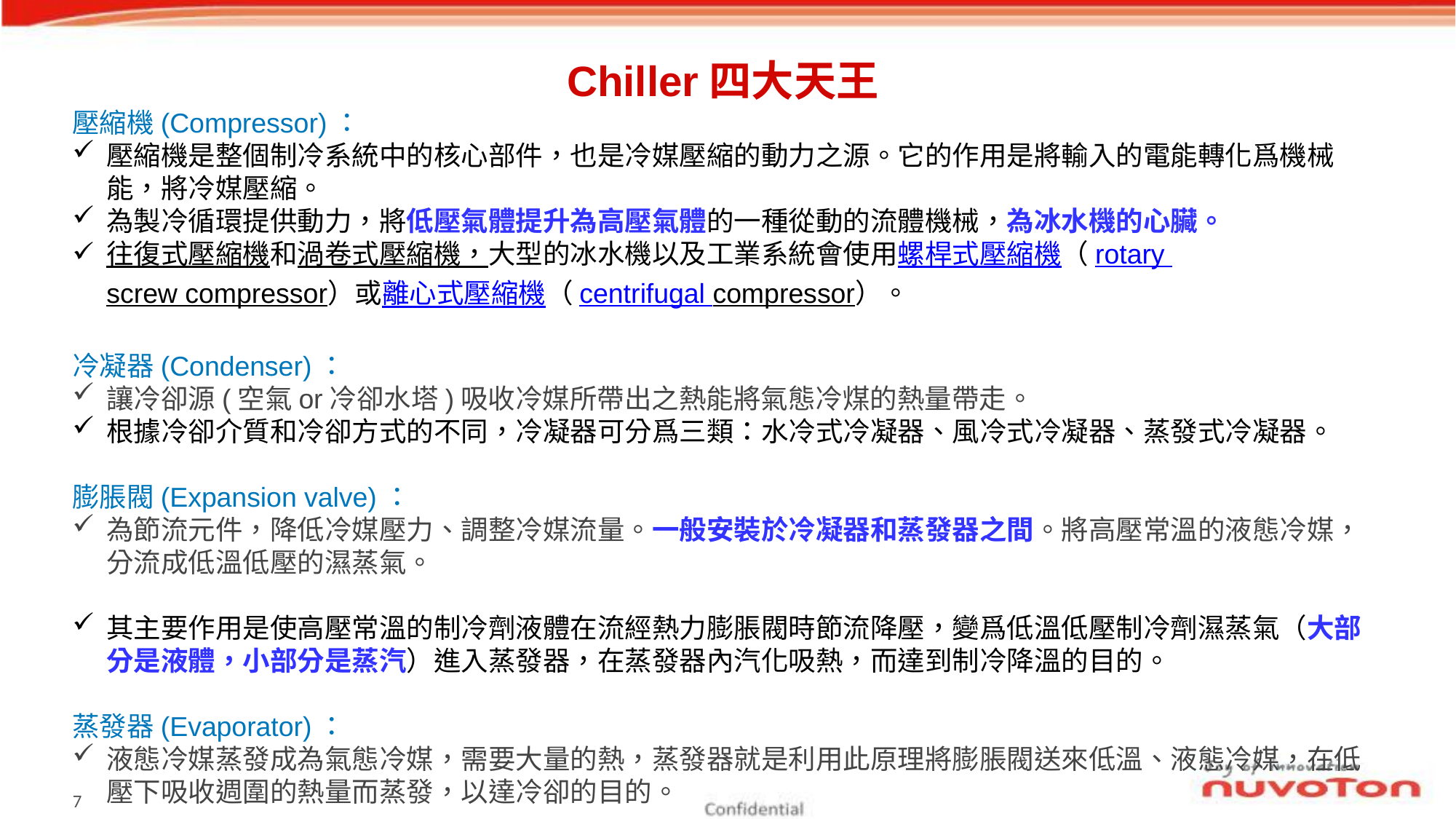

# Chiller四大天王
壓縮機(Compressor)：
壓縮機是整個制冷系統中的核心部件，也是冷媒壓縮的動力之源。它的作用是將輸入的電能轉化爲機械能，將冷媒壓縮。
為製冷循環提供動力，將低壓氣體提升為高壓氣體的一種從動的流體機械，為冰水機的心臟。
往復式壓縮機和渦卷式壓縮機，大型的冰水機以及工業系統會使用螺桿式壓縮機（rotary screw compressor）或離心式壓縮機（centrifugal compressor）。

冷凝器(Condenser)：
讓冷卻源(空氣or冷卻水塔)吸收冷媒所帶出之熱能將氣態冷煤的熱量帶走。
根據冷卻介質和冷卻方式的不同，冷凝器可分爲三類：水冷式冷凝器、風冷式冷凝器、蒸發式冷凝器。

膨脹閥(Expansion valve)：
為節流元件，降低冷媒壓力、調整冷媒流量。一般安裝於冷凝器和蒸發器之間。將高壓常溫的液態冷媒，分流成低溫低壓的濕蒸氣。

其主要作用是使高壓常溫的制冷劑液體在流經熱力膨脹閥時節流降壓，變爲低溫低壓制冷劑濕蒸氣（大部分是液體，小部分是蒸汽）進入蒸發器，在蒸發器內汽化吸熱，而達到制冷降溫的目的。

蒸發器(Evaporator)：
液態冷媒蒸發成為氣態冷媒，需要大量的熱，蒸發器就是利用此原理將膨脹閥送來低溫、液態冷媒，在低壓下吸收週圍的熱量而蒸發，以達冷卻的目的。
7